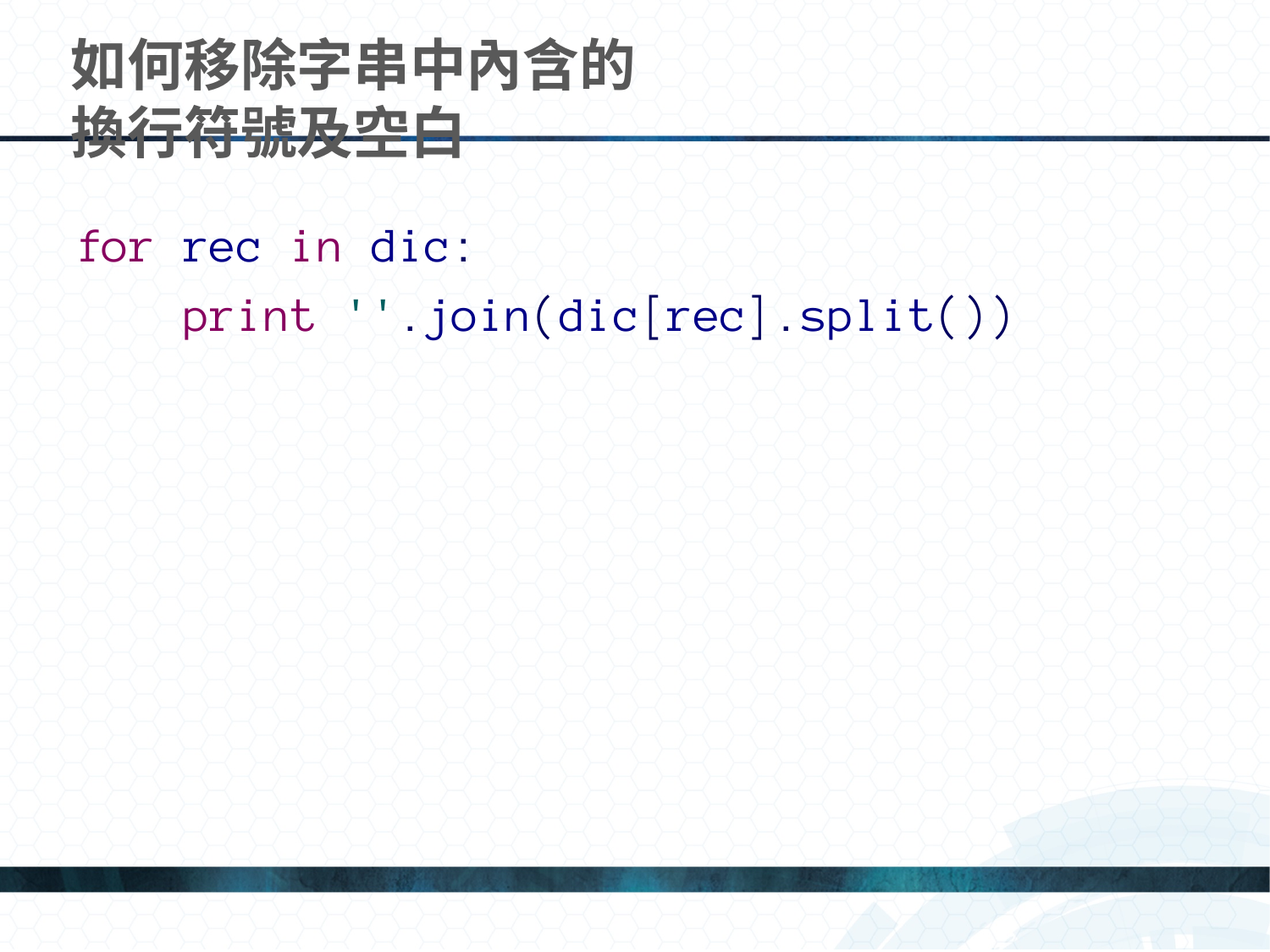

# 如何移除字串中內含的 換行符號及空白
for rec in dic:
    print ''.join(dic[rec].split())